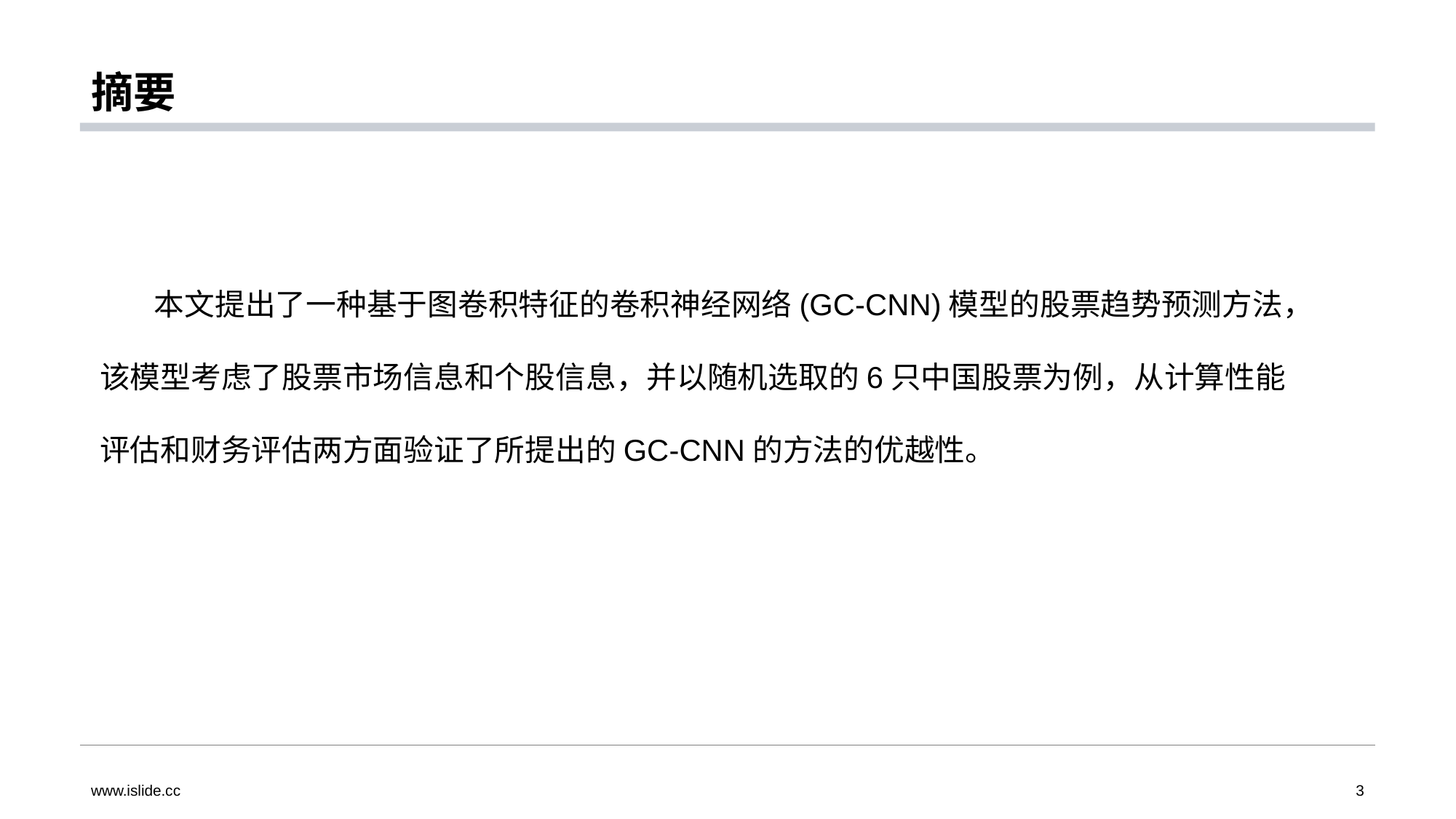

# 摘要
       本文提出了一种基于图卷积特征的卷积神经网络(GC-CNN)模型的股票趋势预测方法，该模型考虑了股票市场信息和个股信息，并以随机选取的6只中国股票为例，从计算性能评估和财务评估两方面验证了所提出的GC-CNN的方法的优越性。
www.islide.cc
3